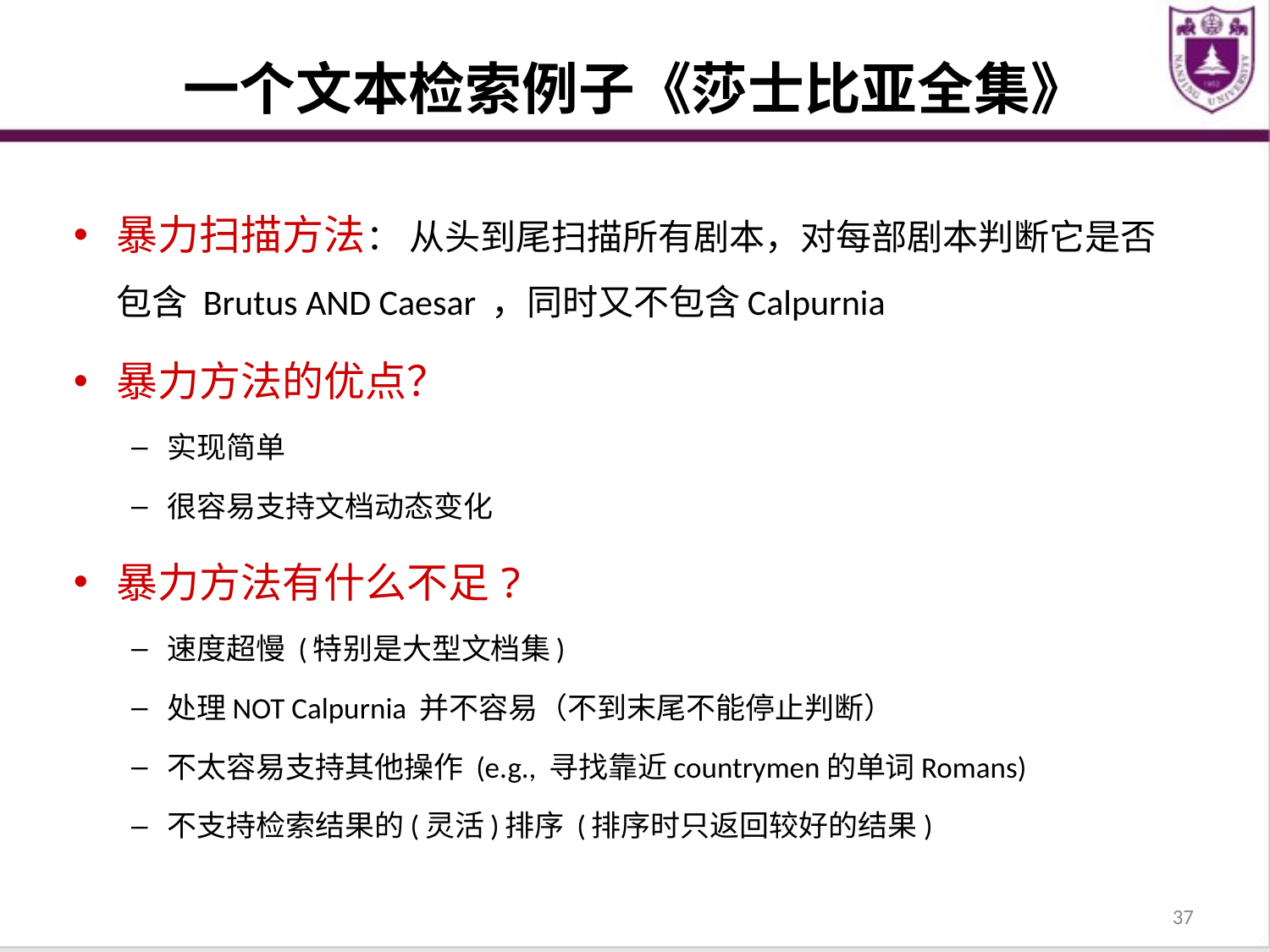

# 一个文本检索例子《莎士比亚全集》
暴力扫描方法： 从头到尾扫描所有剧本，对每部剧本判断它是否包含 Brutus AND Caesar ，同时又不包含Calpurnia
暴力方法的优点？
实现简单
很容易支持文档动态变化
暴力方法有什么不足?
速度超慢 (特别是大型文档集)
处理NOT Calpurnia 并不容易（不到末尾不能停止判断）
不太容易支持其他操作 (e.g., 寻找靠近countrymen的单词Romans)
不支持检索结果的(灵活)排序 (排序时只返回较好的结果)

37